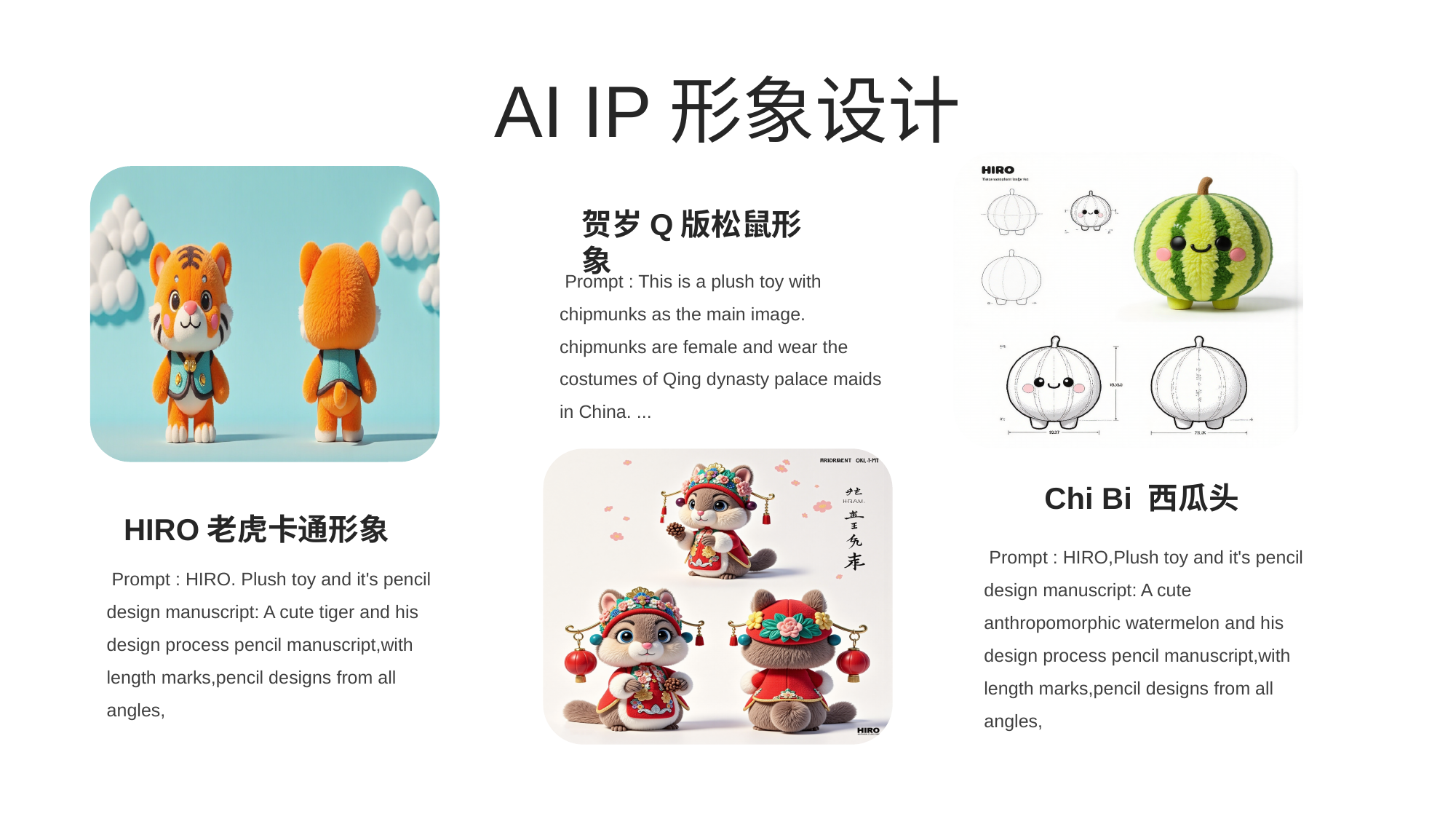

AI IP形象设计

贺岁Q版松鼠形象
e7d195523061f1c03a90ee8e42cb24248e56383cd534985688F9F494128731F165EE95AB4B0C0A38076AAEA07667B1565C446FC45FF01DFB0E885BCDBDF3A284F3DB14DA61DD97F0BAB2E6C668FB4931B99D40B68E3E163A6068C18A9768D2D7355B0AB97AEF5E6275AC4BB746B507272648C827F9755EBB00687898E9D3C0615E56C2C25068800C
 Prompt : This is a plush toy with chipmunks as the main image. chipmunks are female and wear the costumes of Qing dynasty palace maids in China. ...
Branding

Chi Bi 西瓜头
HIRO老虎卡通形象
 Prompt : HIRO,Plush toy and it's pencil design manuscript: A cute anthropomorphic watermelon and his design process pencil manuscript,with length marks,pencil designs from all angles,
 Prompt : HIRO. Plush toy and it's pencil design manuscript: A cute tiger and his design process pencil manuscript,with length marks,pencil designs from all angles,